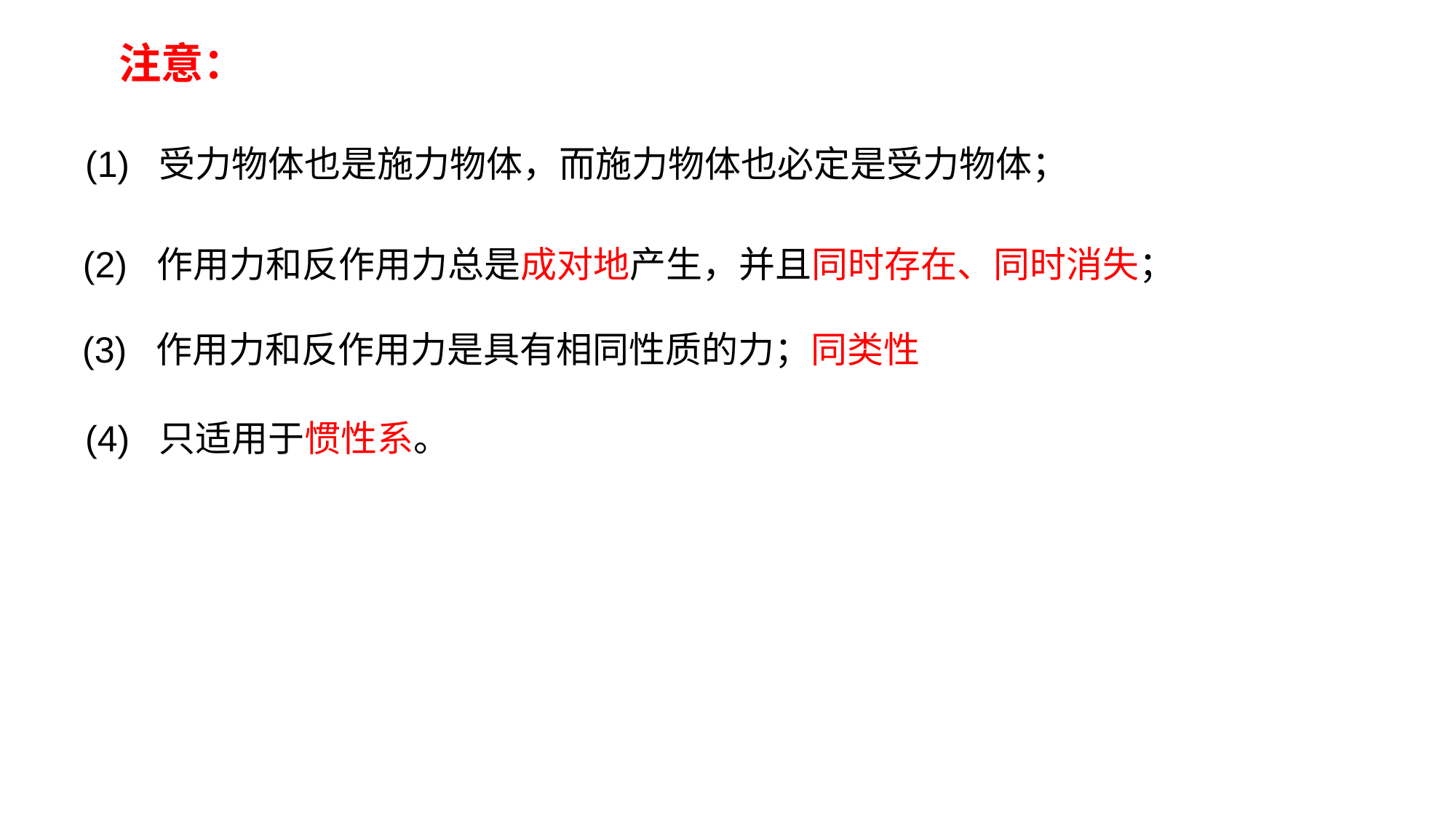

注意：
(1)  受力物体也是施力物体，而施力物体也必定是受力物体；
(2)  作用力和反作用力总是成对地产生，并且同时存在、同时消失；
(3)  作用力和反作用力是具有相同性质的力；同类性
(4)  只适用于惯性系。
12